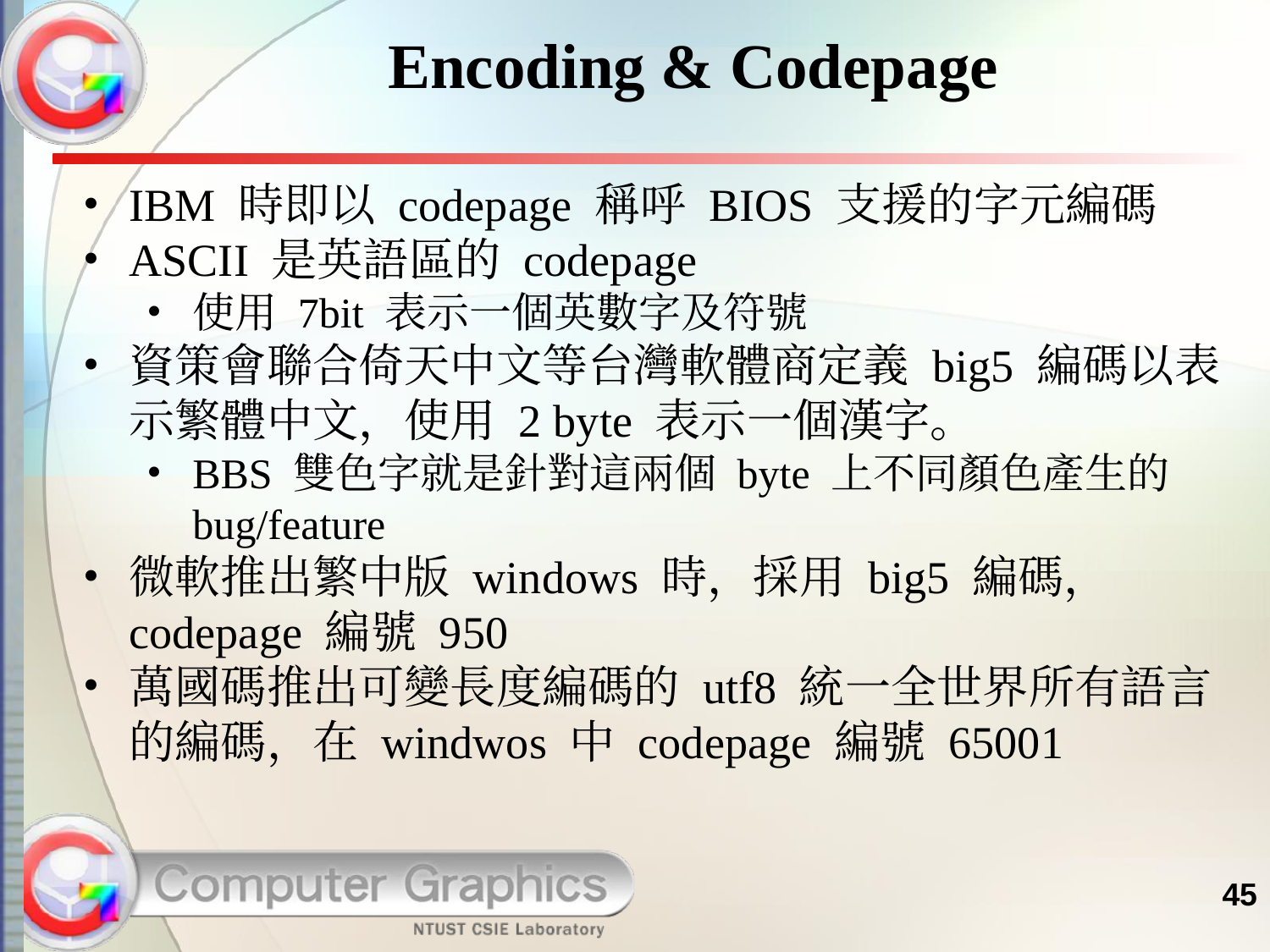

# Encoding & Codepage
IBM 時即以 codepage 稱呼 BIOS 支援的字元編碼
ASCII 是英語區的 codepage
使用 7bit 表示一個英數字及符號
資策會聯合倚天中文等台灣軟體商定義 big5 編碼以表示繁體中文，使用 2 byte 表示一個漢字。
BBS 雙色字就是針對這兩個 byte 上不同顏色產生的 bug/feature
微軟推出繁中版 windows 時，採用 big5 編碼， codepage 編號 950
萬國碼推出可變長度編碼的 utf8 統一全世界所有語言的編碼，在 windwos 中 codepage 編號 65001
45